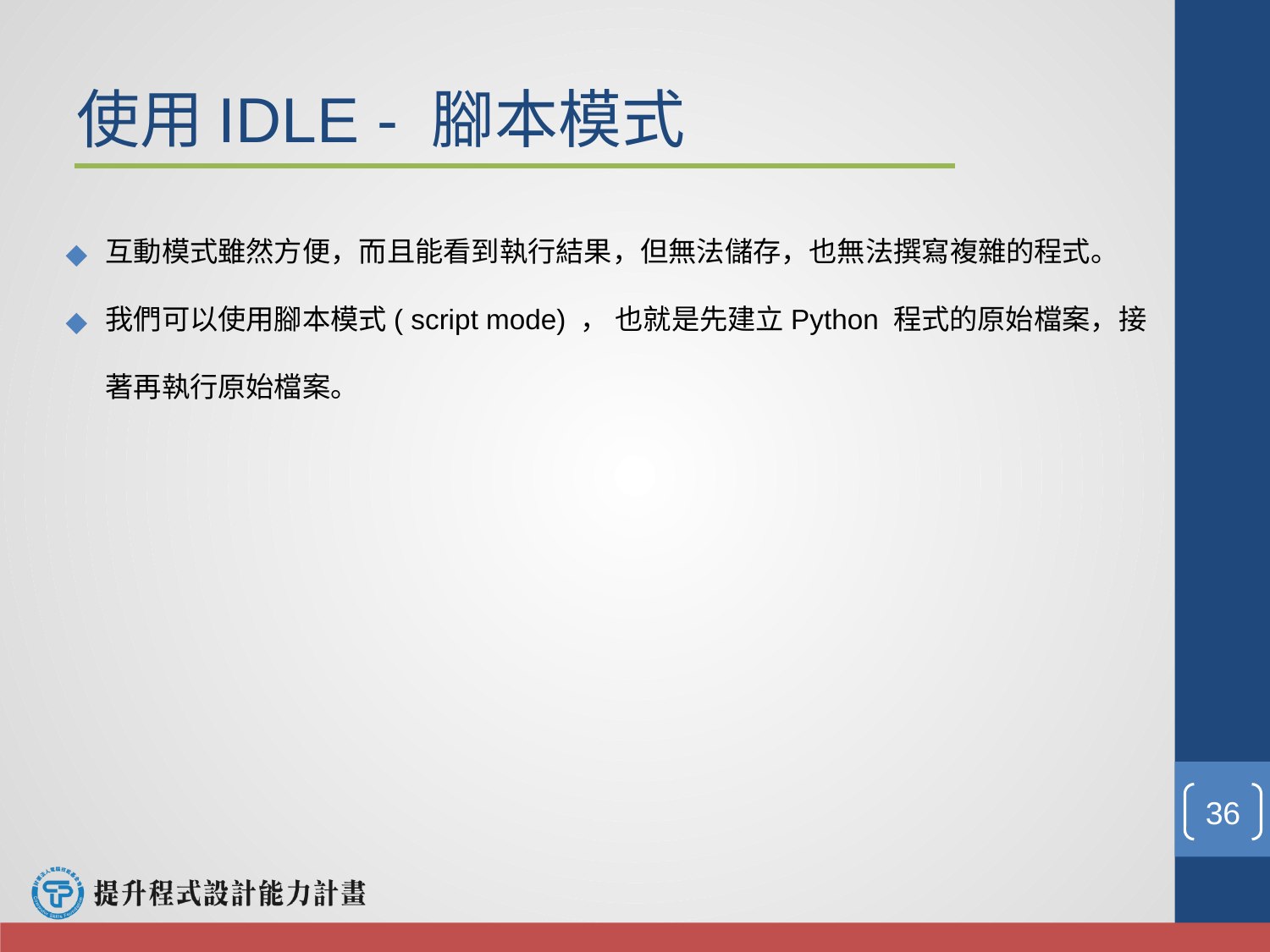

使用IDLE - 腳本模式
互動模式雖然方便，而且能看到執行結果，但無法儲存，也無法撰寫複雜的程式。
我們可以使用腳本模式( script mode) ， 也就是先建立Python 程式的原始檔案，接著再執行原始檔案。

36